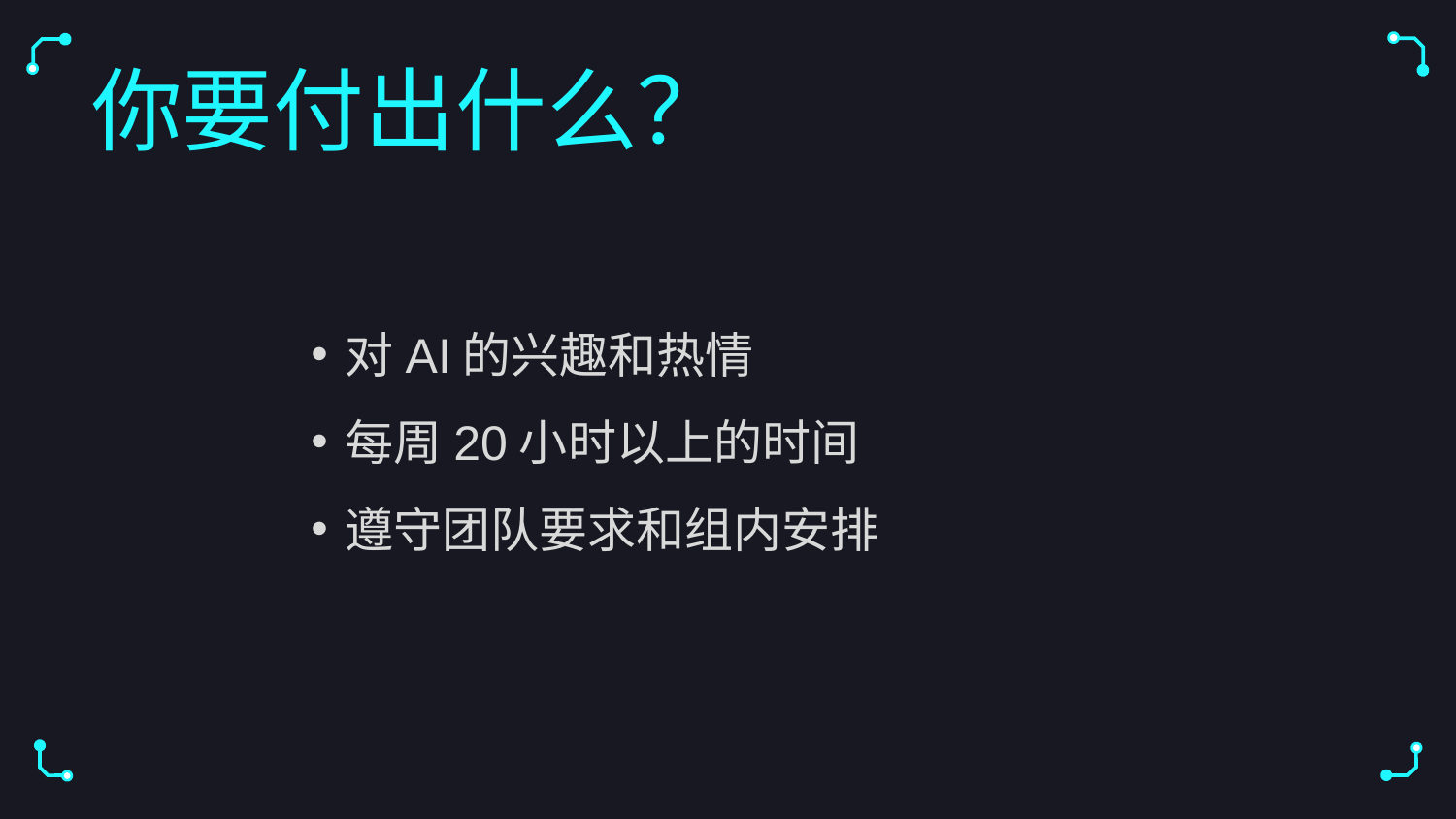

你要付出什么？
对AI的兴趣和热情
每周20小时以上的时间
遵守团队要求和组内安排